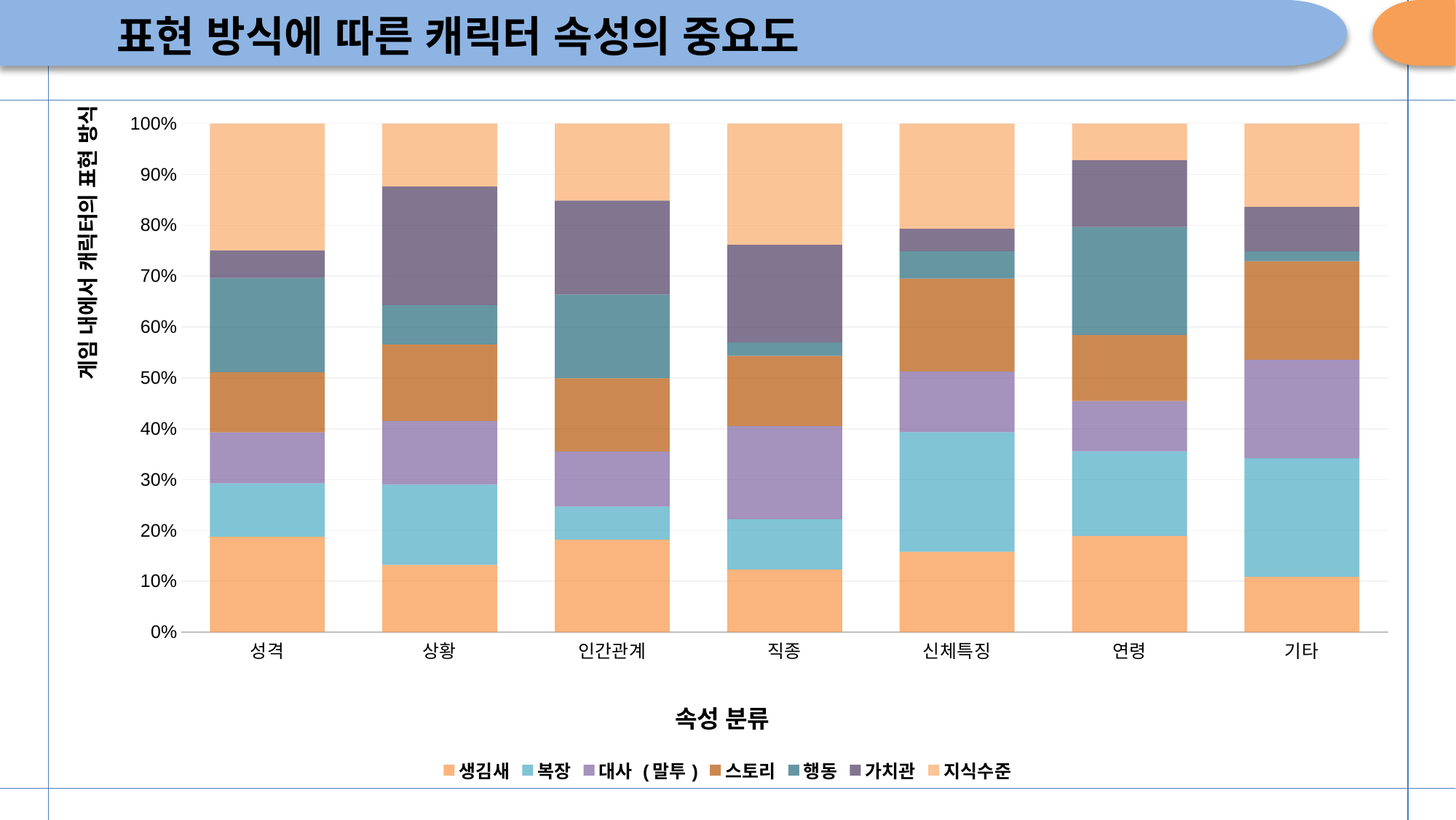

# 표현 방식에 따른 캐릭터 속성의 중요도

### Chart

| Category | 생김새 | 복장 | 대사 (말투) | 스토리 | 행동 | 가치관 | 지식수준 |
|---|---|---|---|---|---|---|---|
| 성격 | 4300.0 | 2400.0 | 2300.0 | 2700.0 | 4251.0 | 1234.0 | 5710.0 |
| 상황 | 3700.0 | 4400.0 | 3500.0 | 4200.0 | 2153.0 | 6512.0 | 3450.0 |
| 인간관계 | 5050.0 | 1800.0 | 3007.0 | 4000.0 | 4566.0 | 5123.0 | 4200.0 |
| 직종 | 3500.0 | 2800.0 | 5200.0 | 3900.0 | 754.0 | 5447.0 | 6751.0 |
| 신체특징 | 4500.0 | 6700.0 | 3400.0 | 5200.0 | 1535.0 | 1254.0 | 5888.0 |
| 연령 | 6700.0 | 5900.0 | 3500.0 | 4600.0 | 7511.0 | 4652.0 | 2545.0 |
| 기타 | 3600.0 | 7700.0 | 6400.0 | 6400.0 | 631.0 | 2889.0 | 5412.0 |